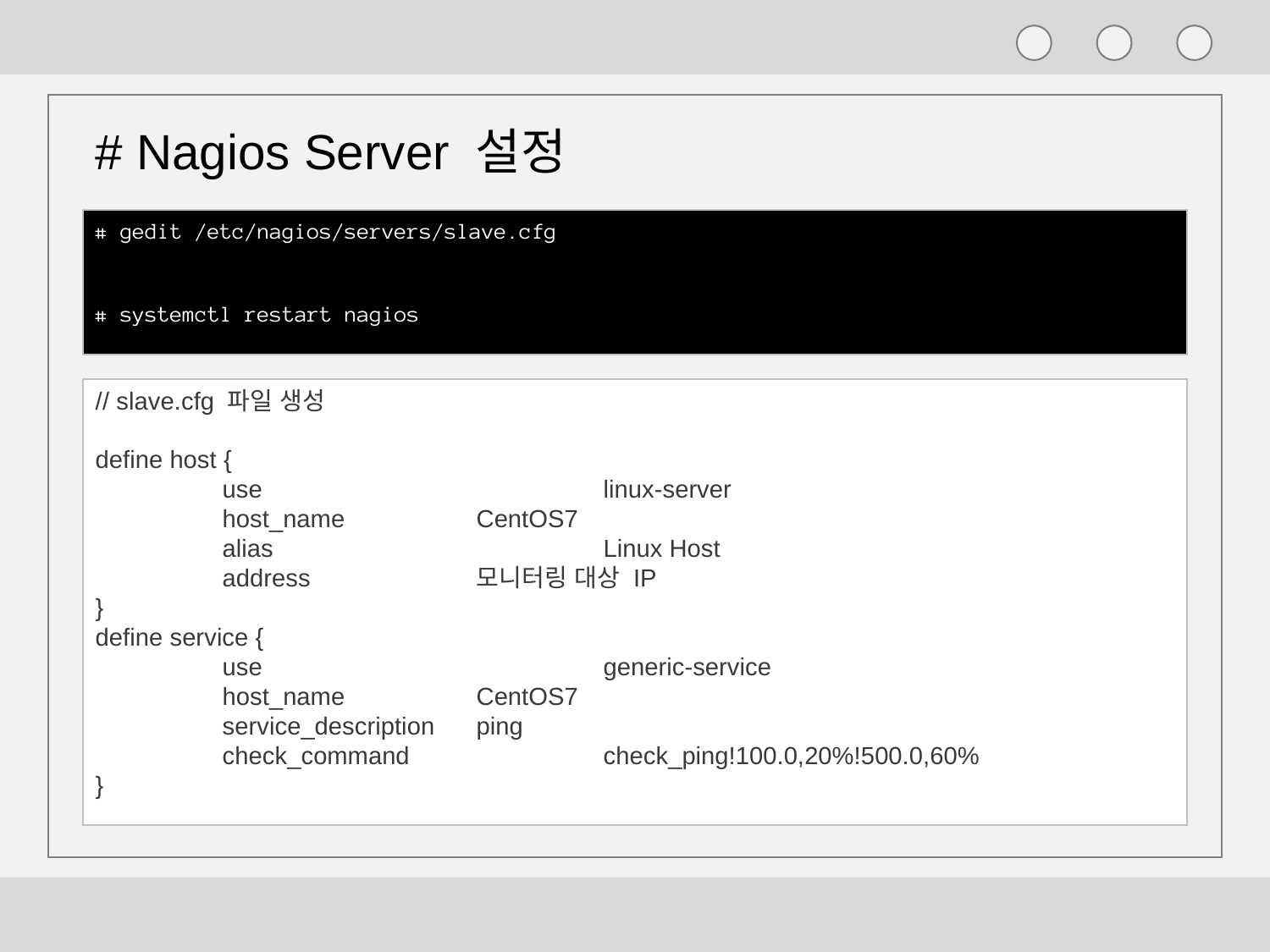

# Nagios Server 설정
# gedit /etc/nagios/servers/slave.cfg

# systemctl restart nagios
// slave.cfg 파일 생성

define host {
	use			linux-server
	host_name		CentOS7
	alias			Linux Host
	address		모니터링 대상 IP
}
define service {
	use			generic-service
	host_name		CentOS7
	service_description	ping
	check_command		check_ping!100.0,20%!500.0,60%
}